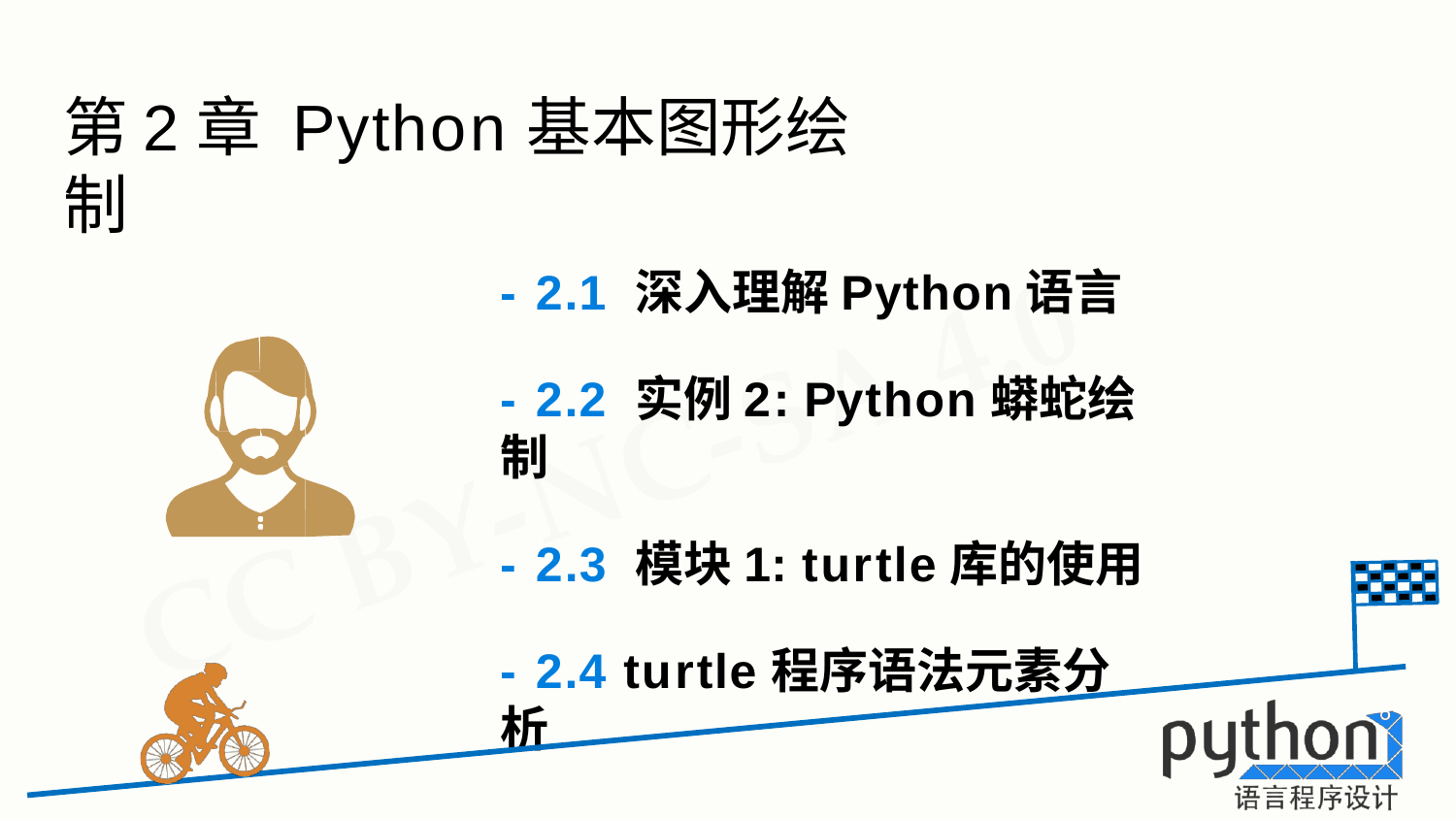

# 第2章 Python基本图形绘制
- 2.1 深入理解Python语言

- 2.2 实例2: Python蟒蛇绘制

- 2.3 模块1: turtle库的使用

- 2.4 turtle程序语法元素分析